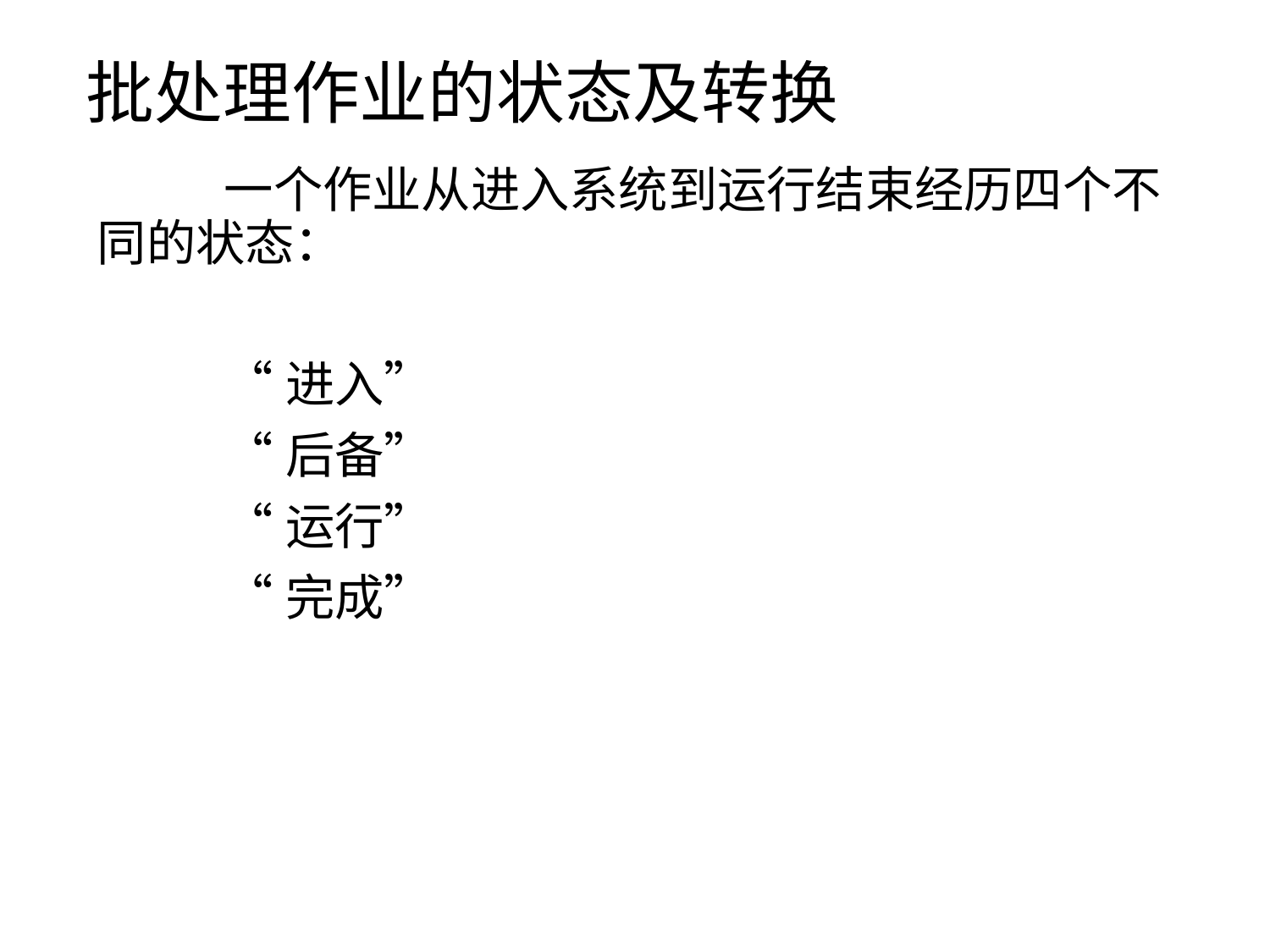

# 批处理作业的状态及转换
		一个作业从进入系统到运行结束经历四个不同的状态：

		“进入”
		“后备”
		“运行”
		“完成”